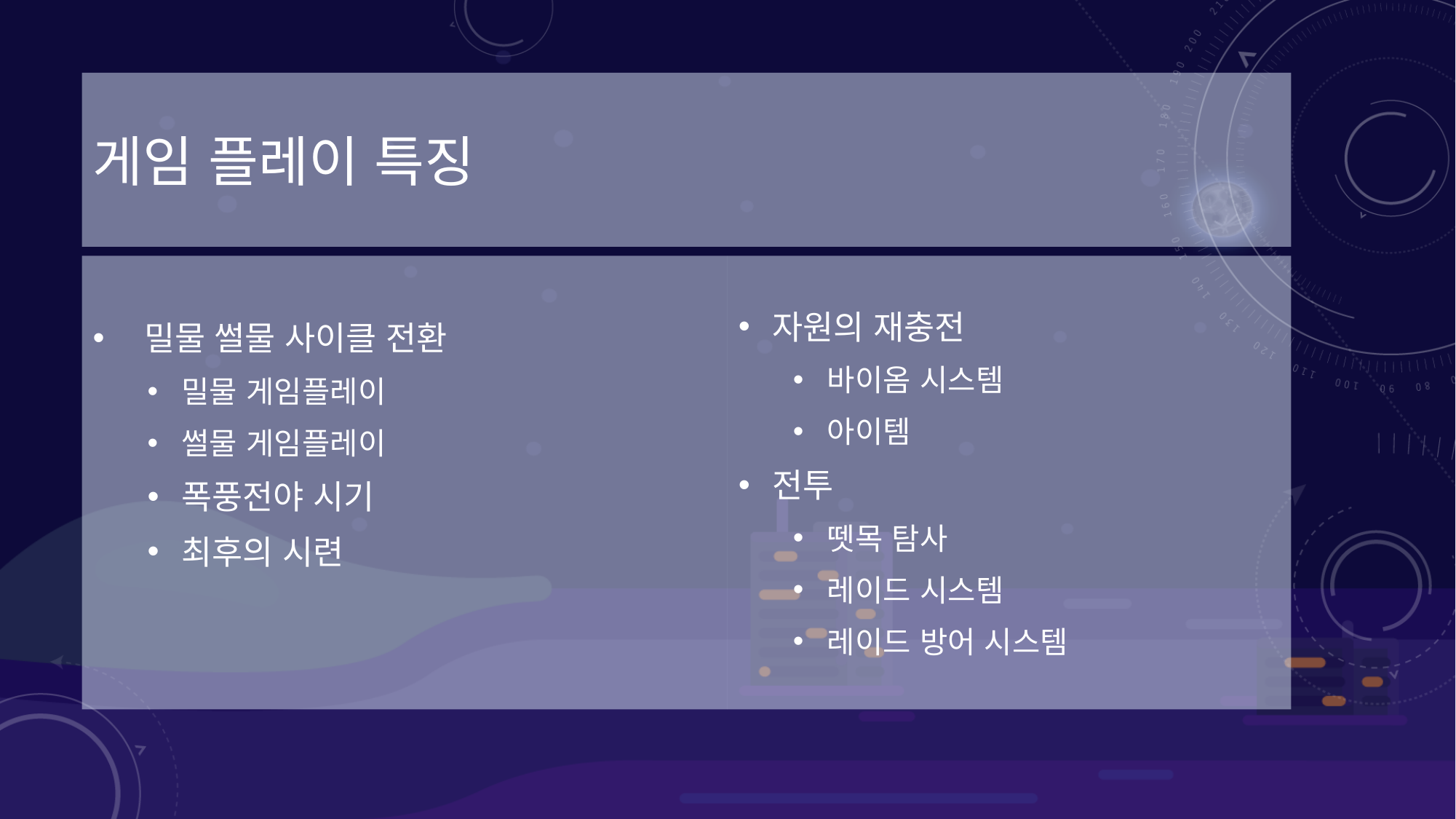

# 게임 플레이 특징
 밀물 썰물 사이클 전환
밀물 게임플레이
썰물 게임플레이
폭풍전야 시기
최후의 시련

자원의 재충전
바이옴 시스템
아이템
전투
뗏목 탐사
레이드 시스템
레이드 방어 시스템